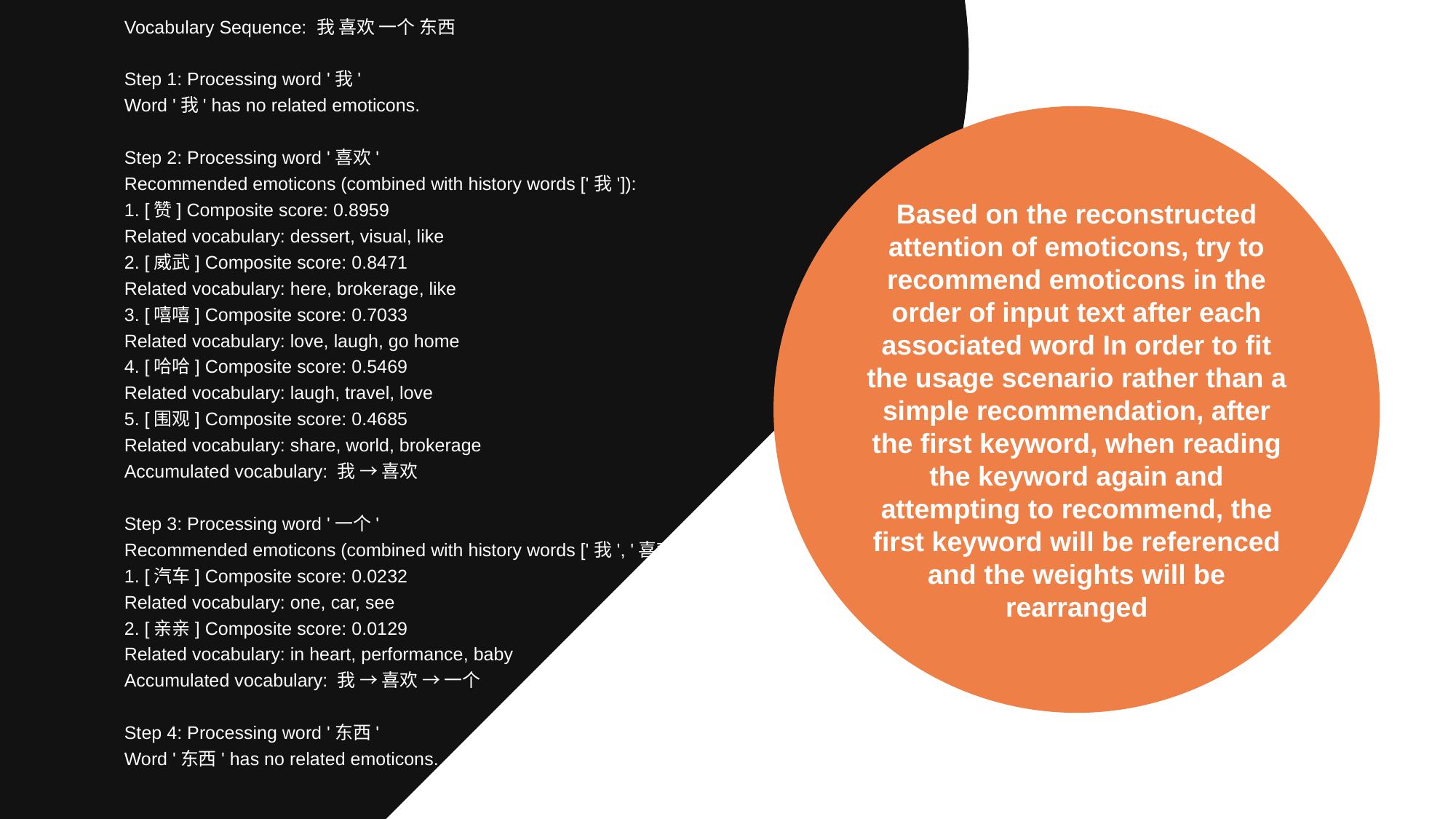

Vocabulary Sequence: 我 喜欢 一个 东西

Step 1: Processing word '我'
Word '我' has no related emoticons.

Step 2: Processing word '喜欢'
Recommended emoticons (combined with history words ['我']):
1. [赞] Composite score: 0.8959
Related vocabulary: dessert, visual, like
2. [威武] Composite score: 0.8471
Related vocabulary: here, brokerage, like
3. [嘻嘻] Composite score: 0.7033
Related vocabulary: love, laugh, go home
4. [哈哈] Composite score: 0.5469
Related vocabulary: laugh, travel, love
5. [围观] Composite score: 0.4685
Related vocabulary: share, world, brokerage
Accumulated vocabulary: 我 → 喜欢

Step 3: Processing word '一个'
Recommended emoticons (combined with history words ['我', '喜欢']):
1. [汽车] Composite score: 0.0232
Related vocabulary: one, car, see
2. [亲亲] Composite score: 0.0129
Related vocabulary: in heart, performance, baby
Accumulated vocabulary: 我 → 喜欢 → 一个

Step 4: Processing word '东西'
Word '东西' has no related emoticons.

Based on the reconstructed attention of emoticons, try to recommend emoticons in the order of input text after each associated word In order to fit the usage scenario rather than a simple recommendation, after the first keyword, when reading the keyword again and attempting to recommend, the first keyword will be referenced and the weights will be rearranged
e7d195523061f1c03a90ee8e42cb24248e56383cd534985688F9F494128731F165EE95AB4B0C0A38076AAEA07667B1565C446FC45FF01DFB0E885BCDBDF3A284F3DB14DA61DD97F0BAB2E6C668FB4931B99D40B68E3E163A6068C18A9768D2D7355B0AB97AEF5E6275AC4BB746B507272648C827F9755EBB00687898E9D3C0615E56C2C25068800C